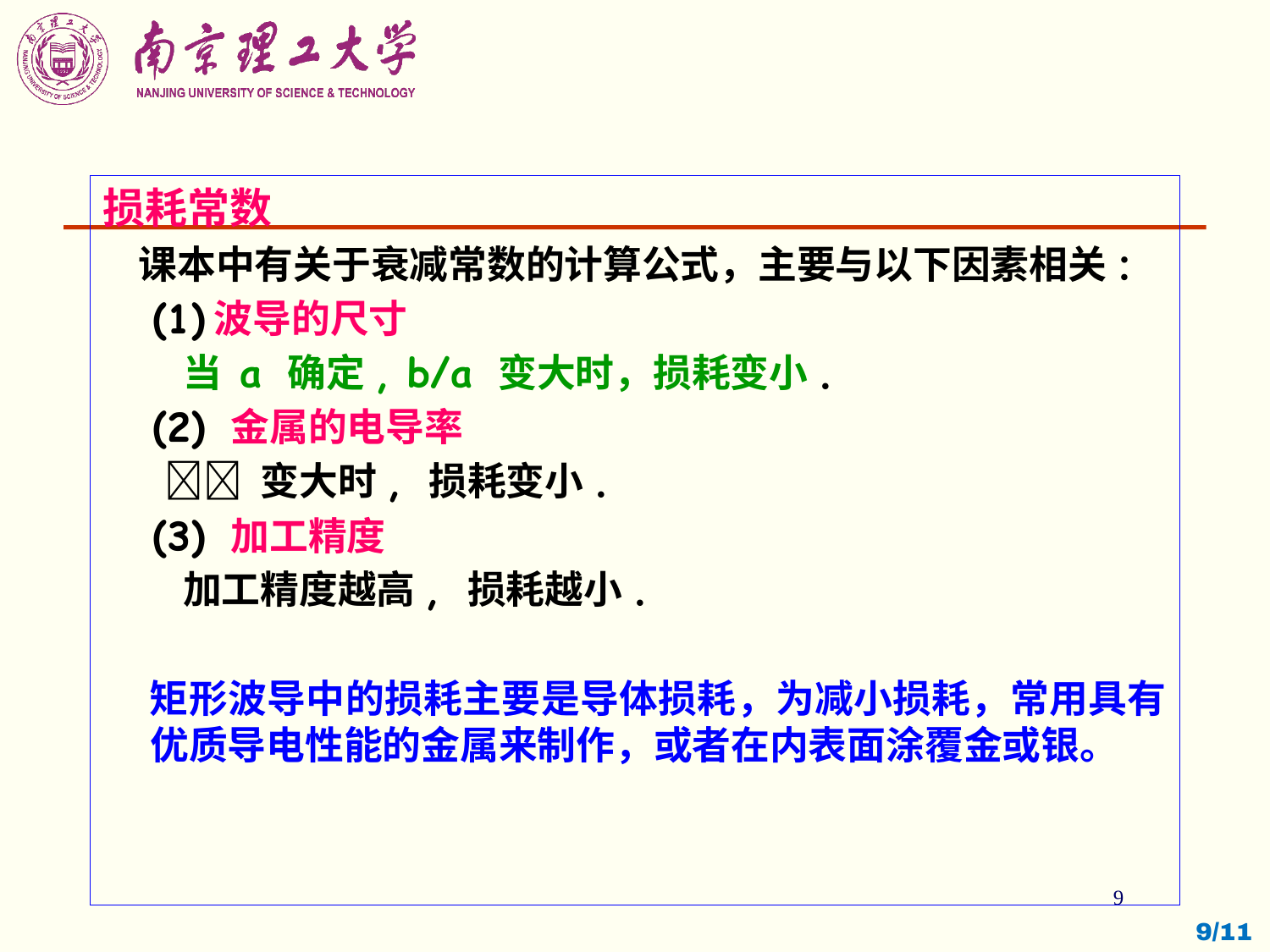

损耗常数
   课本中有关于衰减常数的计算公式，主要与以下因素相关:
   (1)波导的尺寸
        当 a 确定, b/a 变大时，损耗变小.
   (2) 金属的电导率
        σ 变大时, 损耗变小.
   (3) 加工精度
        加工精度越高, 损耗越小.

    矩形波导中的损耗主要是导体损耗，为减小损耗，常用具有优质导电性能的金属来制作，或者在内表面涂覆金或银。

9/11